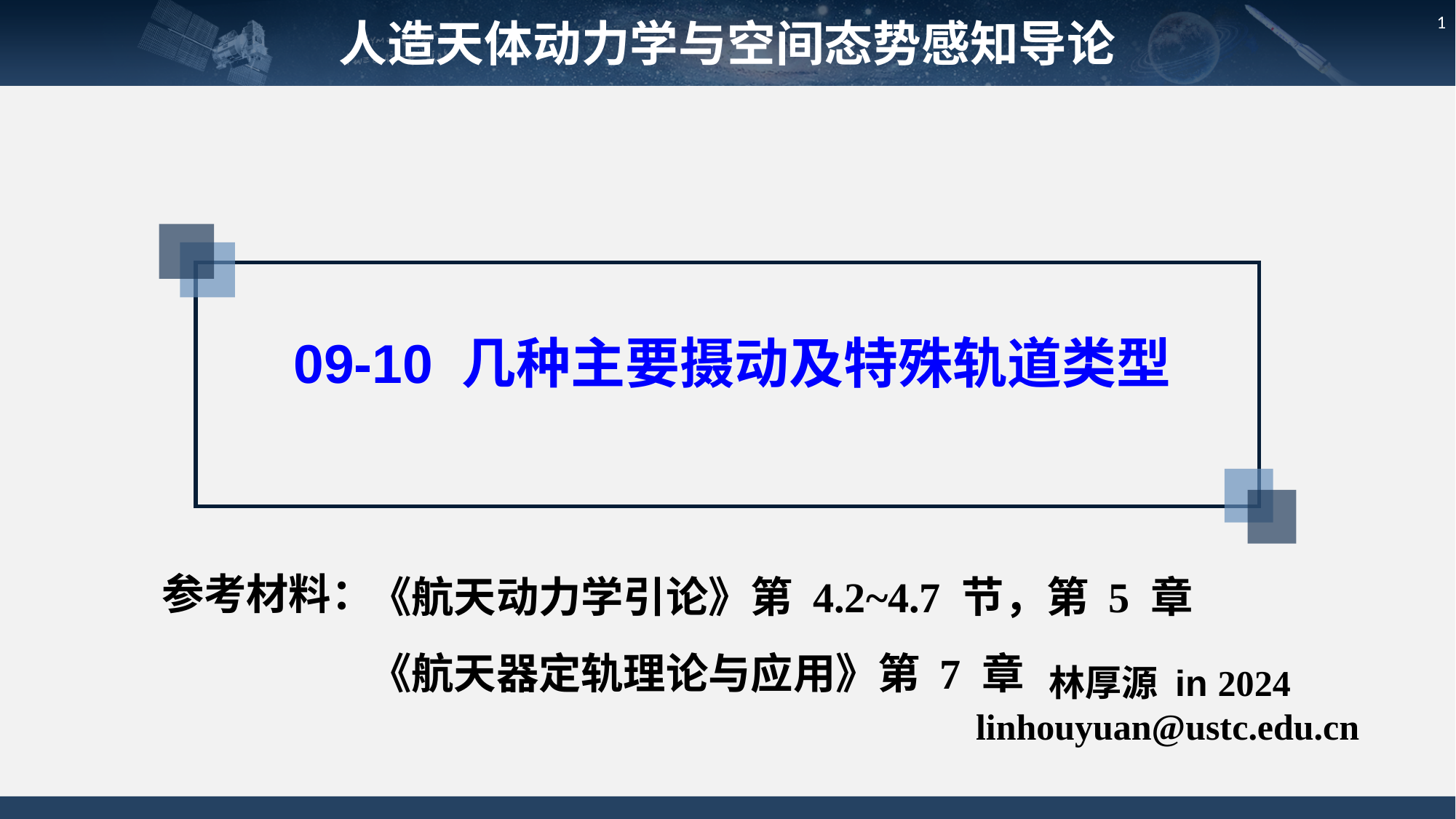

人造天体动力学与空间态势感知导论
1

09-10 几种主要摄动及特殊轨道类型

参考材料：
《航天动力学引论》第 4.2~4.7 节，第 5 章
《航天器定轨理论与应用》第 7 章
林厚源 in 2024
linhouyuan@ustc.edu.cn